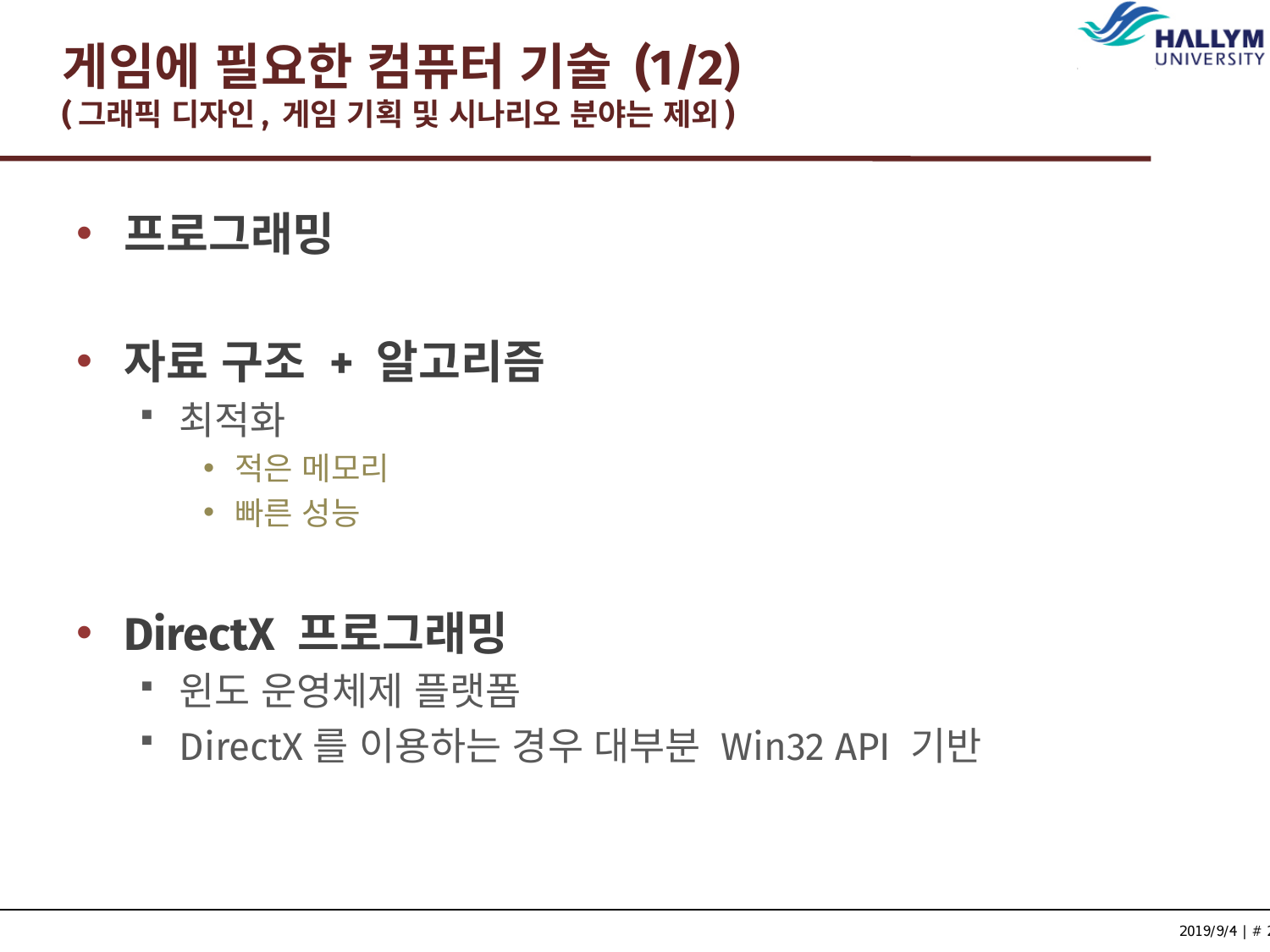

# 게임에 필요한 컴퓨터 기술 (1/2) (그래픽 디자인, 게임 기획 및 시나리오 분야는 제외)
프로그래밍

자료 구조 + 알고리즘
최적화
적은 메모리
빠른 성능

DirectX 프로그래밍
윈도 운영체제 플랫폼
DirectX를 이용하는 경우 대부분 Win32 API 기반